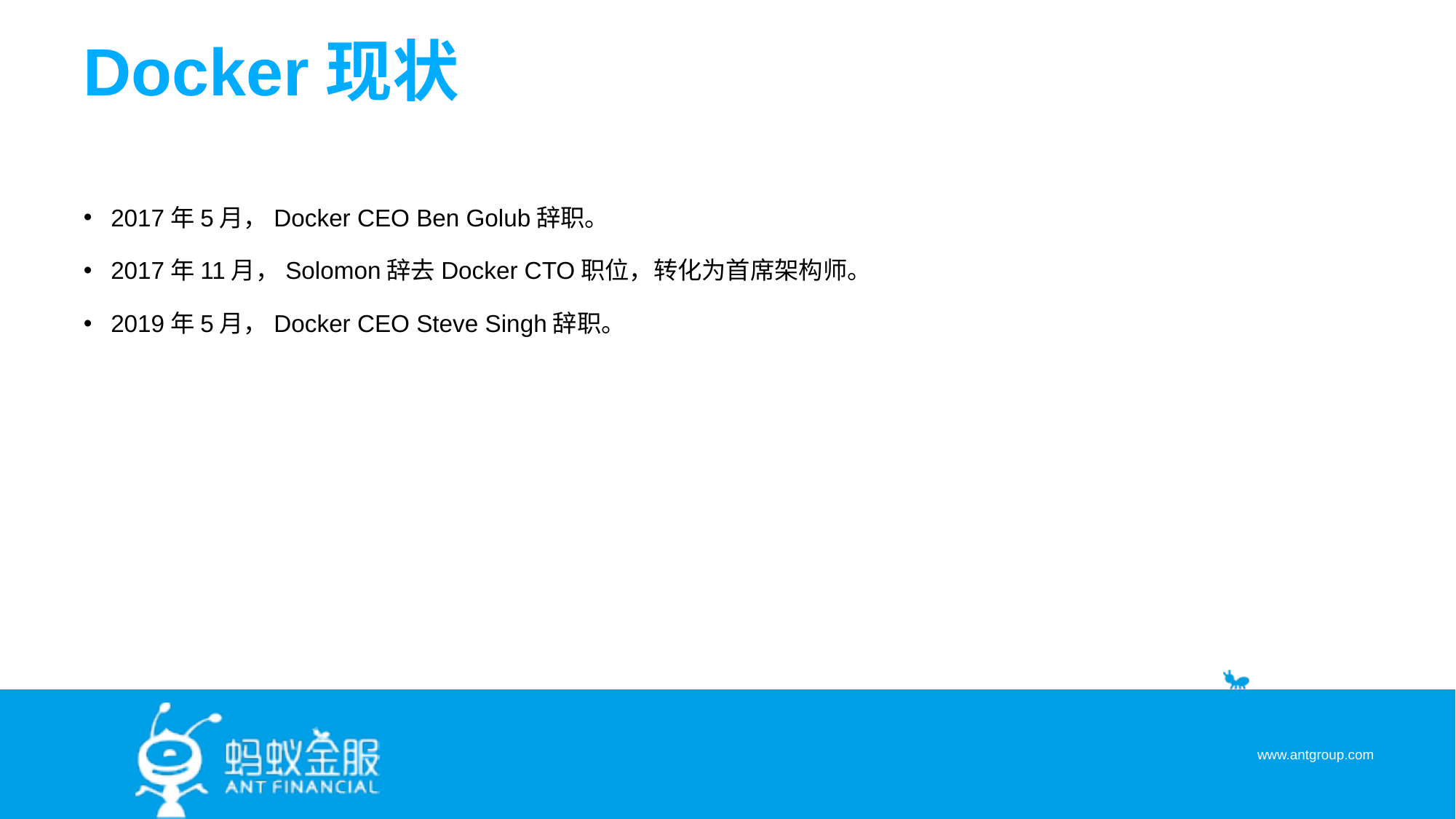

# Docker现状
2017年5月，Docker CEO Ben Golub辞职。
2017年11月，Solomon辞去Docker CTO职位，转化为首席架构师。
2019年5月，Docker CEO Steve Singh辞职。